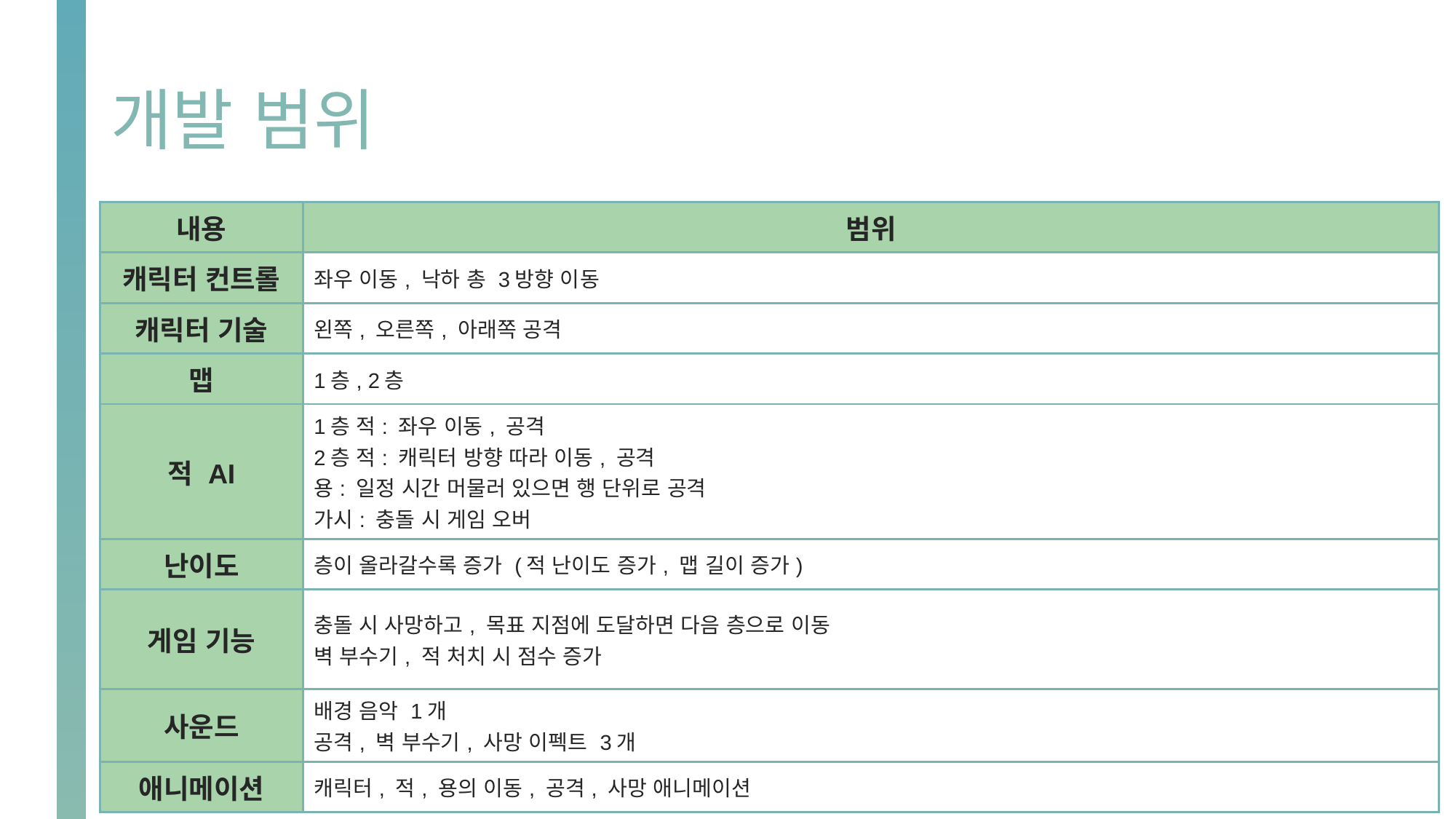

# 개발 범위
| 내용 | 범위 |
| --- | --- |
| 캐릭터 컨트롤 | 좌우 이동, 낙하 총 3방향 이동 |
| 캐릭터 기술 | 왼쪽, 오른쪽, 아래쪽 공격 |
| 맵 | 1층, 2층 |
| 적 AI | 1층 적: 좌우 이동, 공격 2층 적: 캐릭터 방향 따라 이동, 공격 용: 일정 시간 머물러 있으면 행 단위로 공격 가시: 충돌 시 게임 오버 |
| 난이도 | 층이 올라갈수록 증가 (적 난이도 증가, 맵 길이 증가) |
| 게임 기능 | 충돌 시 사망하고, 목표 지점에 도달하면 다음 층으로 이동 벽 부수기, 적 처치 시 점수 증가 |
| 사운드 | 배경 음악 1개 공격, 벽 부수기, 사망 이펙트 3개 |
| 애니메이션 | 캐릭터, 적, 용의 이동, 공격, 사망 애니메이션 |